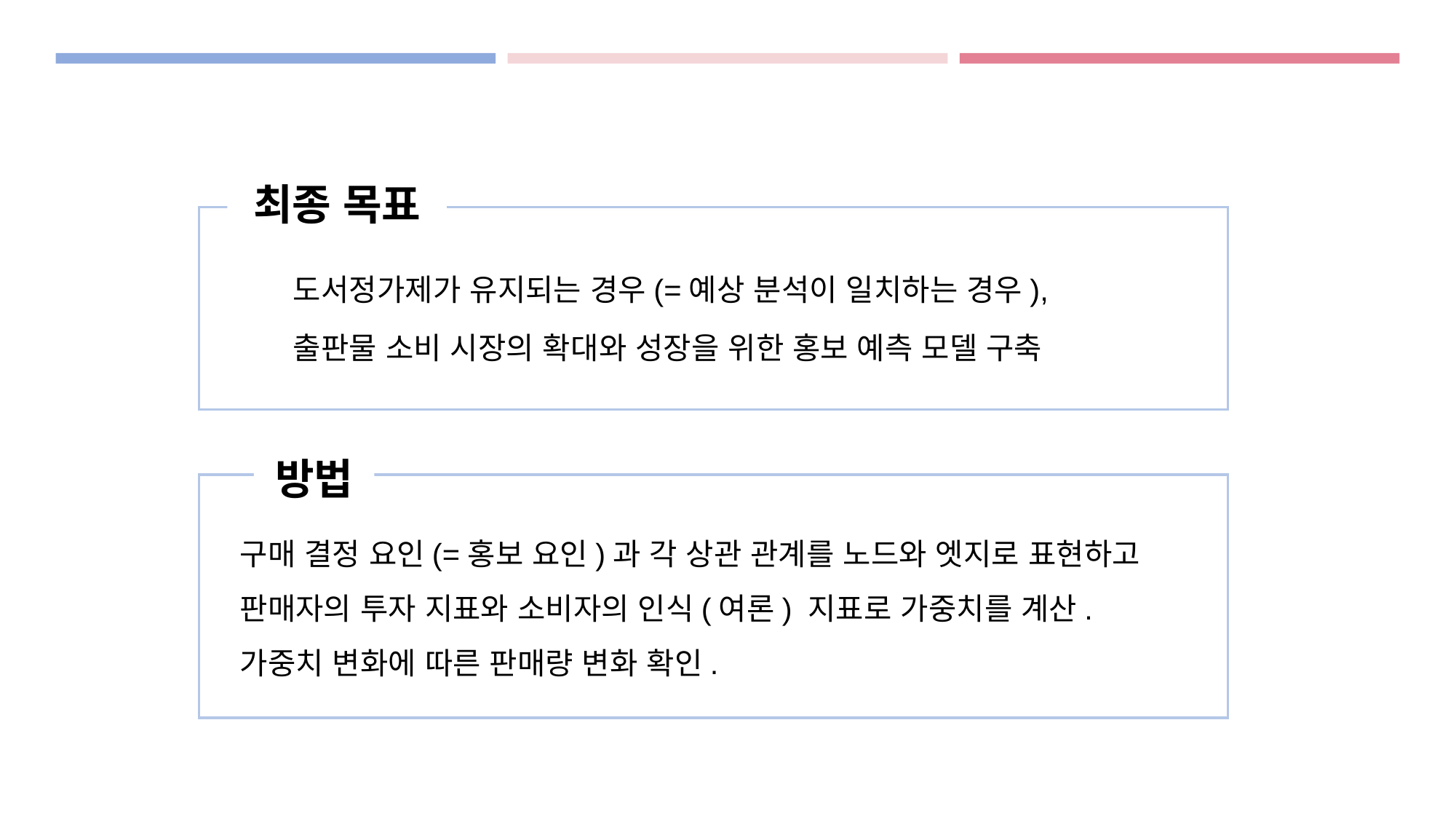

최종 목표

도서정가제가 유지되는 경우(=예상 분석이 일치하는 경우),
출판물 소비 시장의 확대와 성장을 위한 홍보 예측 모델 구축
방법

구매 결정 요인(=홍보 요인)과 각 상관 관계를 노드와 엣지로 표현하고
판매자의 투자 지표와 소비자의 인식(여론) 지표로 가중치를 계산.
가중치 변화에 따른 판매량 변화 확인.